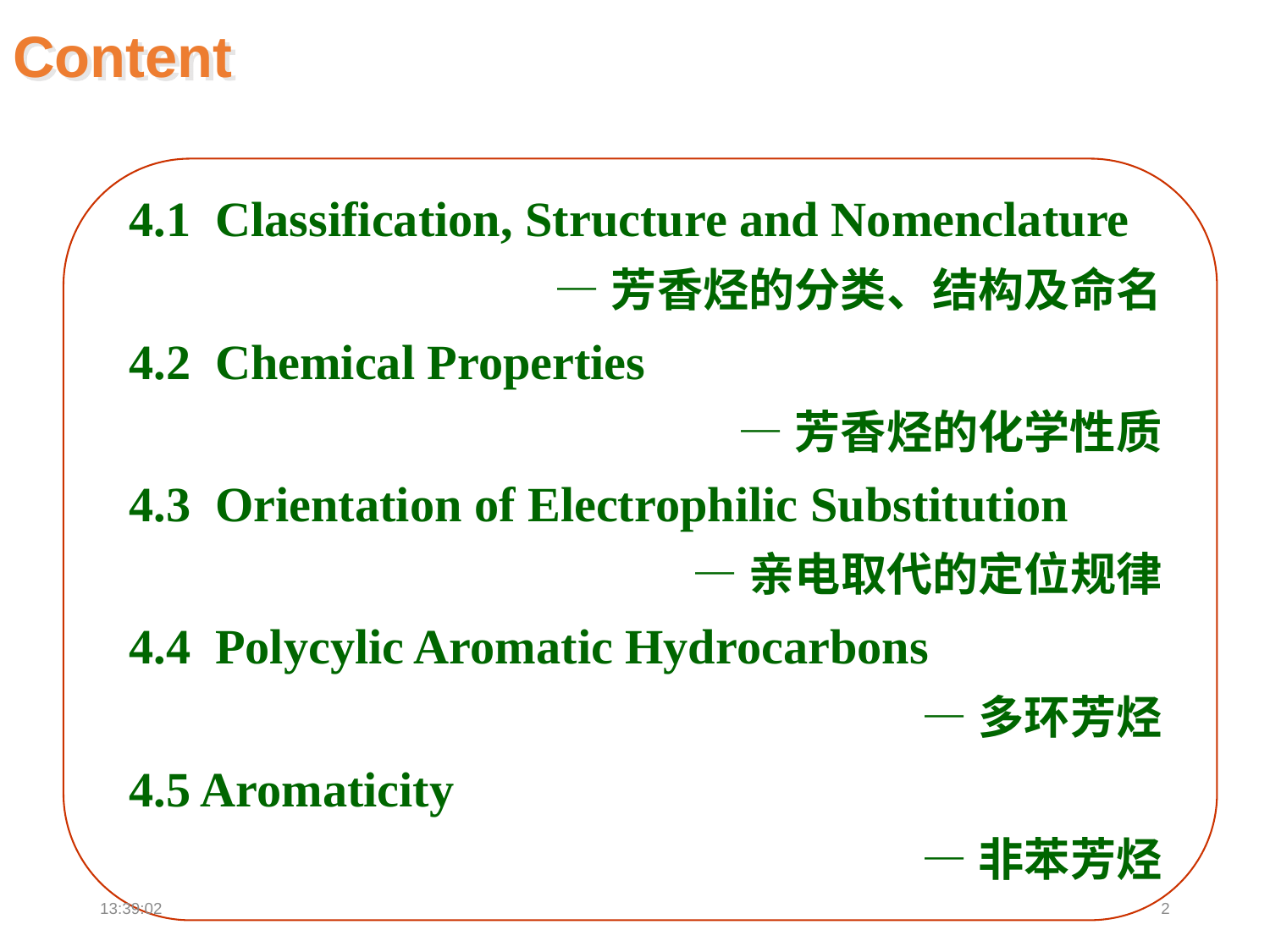

Content

4.1  Classification, Structure and Nomenclature
—芳香烃的分类、结构及命名
4.2  Chemical Properties
—芳香烃的化学性质
4.3  Orientation of Electrophilic Substitution
—亲电取代的定位规律
4.4  Polycylic Aromatic Hydrocarbons
—多环芳烃
4.5 Aromaticity
—非苯芳烃
13:39:02
2